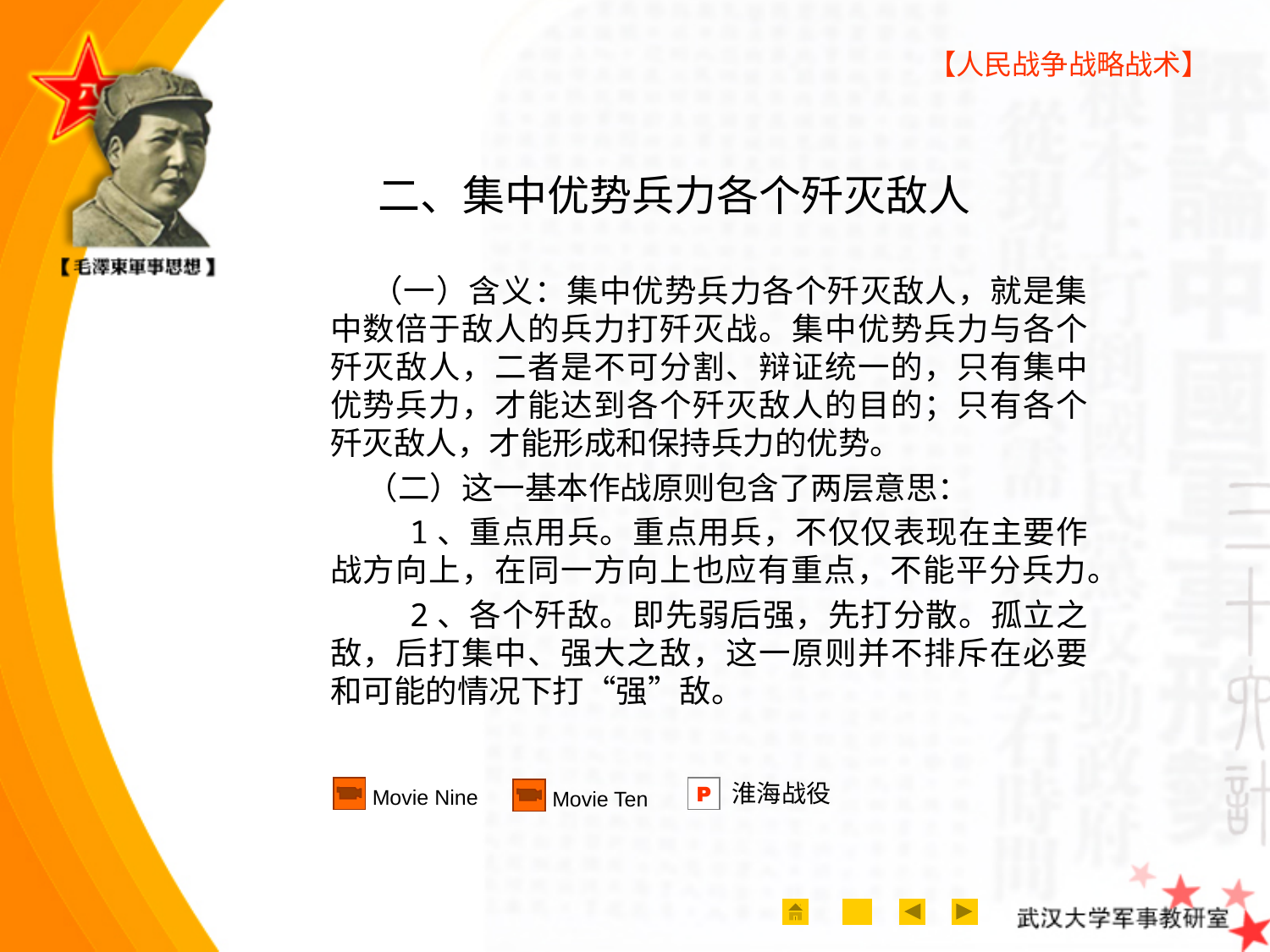

【人民战争战略战术】
# 二、集中优势兵力各个歼灭敌人
    （一）含义：集中优势兵力各个歼灭敌人，就是集中数倍于敌人的兵力打歼灭战。集中优势兵力与各个歼灭敌人，二者是不可分割、辩证统一的，只有集中优势兵力，才能达到各个歼灭敌人的目的；只有各个歼灭敌人，才能形成和保持兵力的优势。
    （二）这一基本作战原则包含了两层意思：
    1、重点用兵。重点用兵，不仅仅表现在主要作战方向上，在同一方向上也应有重点，不能平分兵力。
    2、各个歼敌。即先弱后强，先打分散。孤立之敌，后打集中、强大之敌，这一原则并不排斥在必要和可能的情况下打“强”敌。

淮海战役

Movie Nine
P

Movie Ten